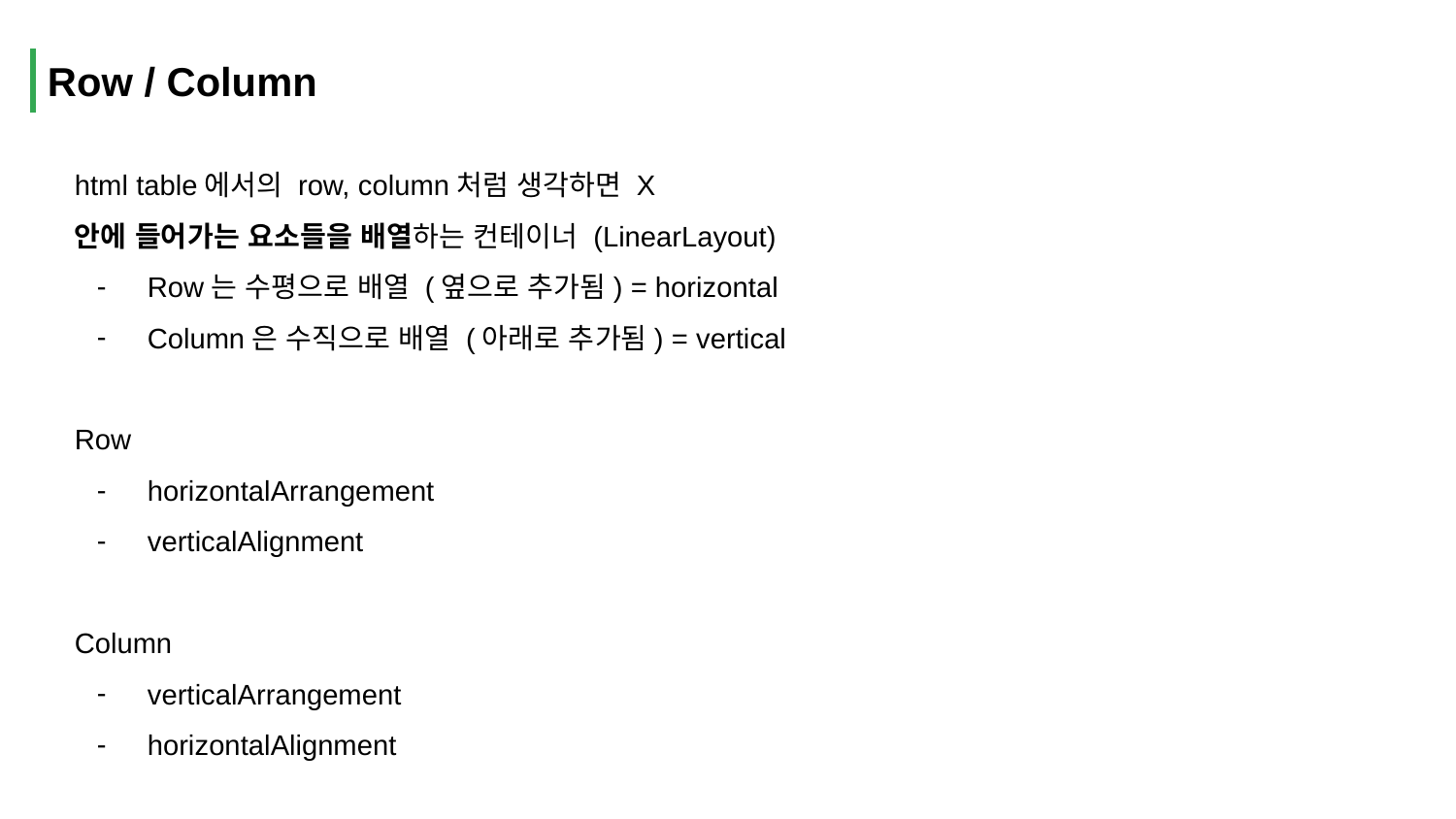

Row / Column
html table에서의 row, column처럼 생각하면 X
안에 들어가는 요소들을 배열하는 컨테이너 (LinearLayout)
Row는 수평으로 배열 (옆으로 추가됨) = horizontal
Column은 수직으로 배열 (아래로 추가됨) = vertical

Row
horizontalArrangement
verticalAlignment

Column
verticalArrangement
horizontalAlignment